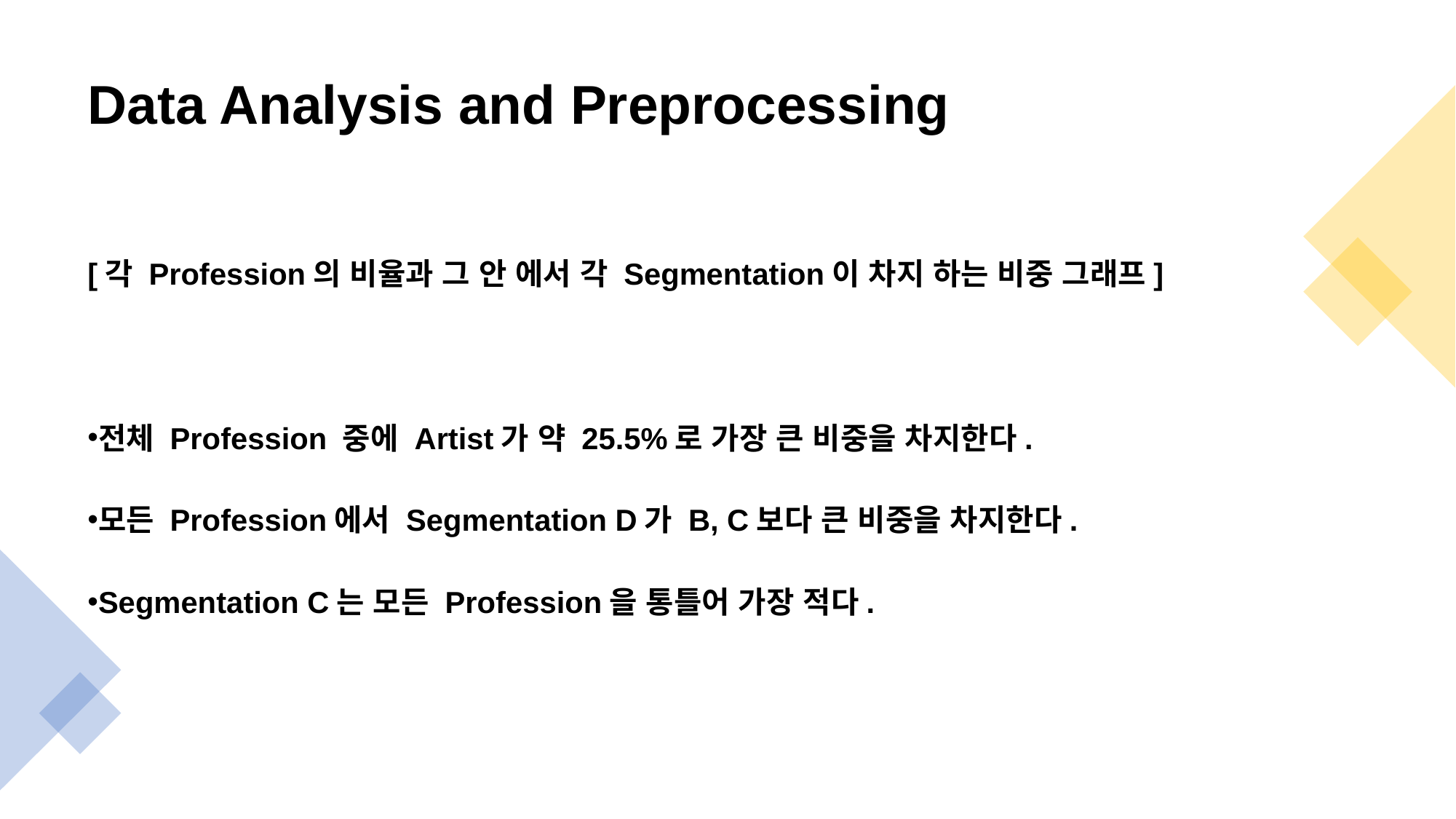

# Data Analysis and Preprocessing

[각 Profession의 비율과 그 안 에서 각 Segmentation이 차지 하는 비중 그래프]

전체 Profession 중에 Artist가 약 25.5%로 가장 큰 비중을 차지한다.
모든 Profession에서 Segmentation D가 B, C보다 큰 비중을 차지한다.
Segmentation C는 모든 Profession을 통틀어 가장 적다.